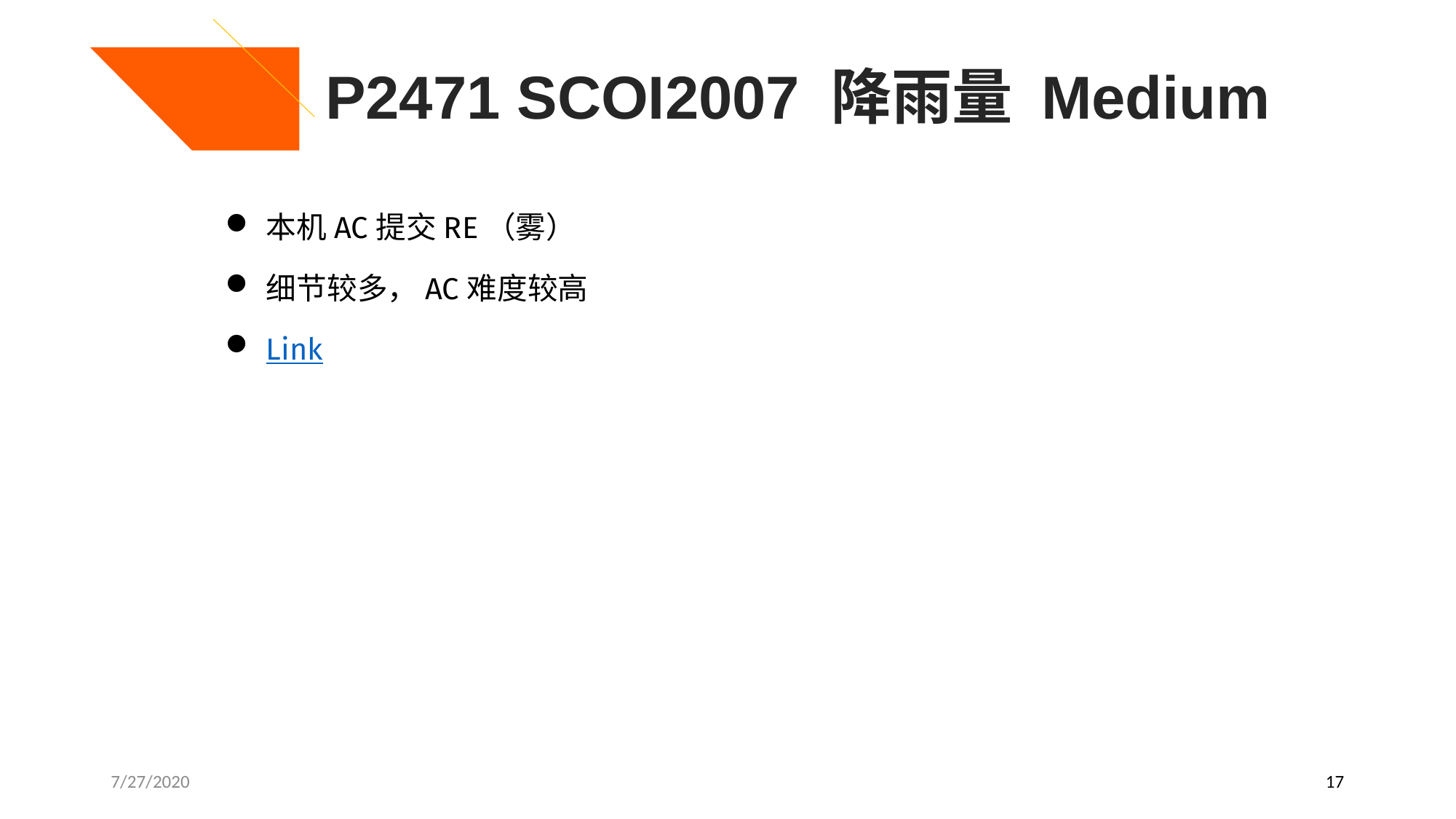

P2471 SCOI2007 降雨量 Medium
本机AC提交RE（雾）
细节较多，AC难度较高
Link
7/27/2020
17